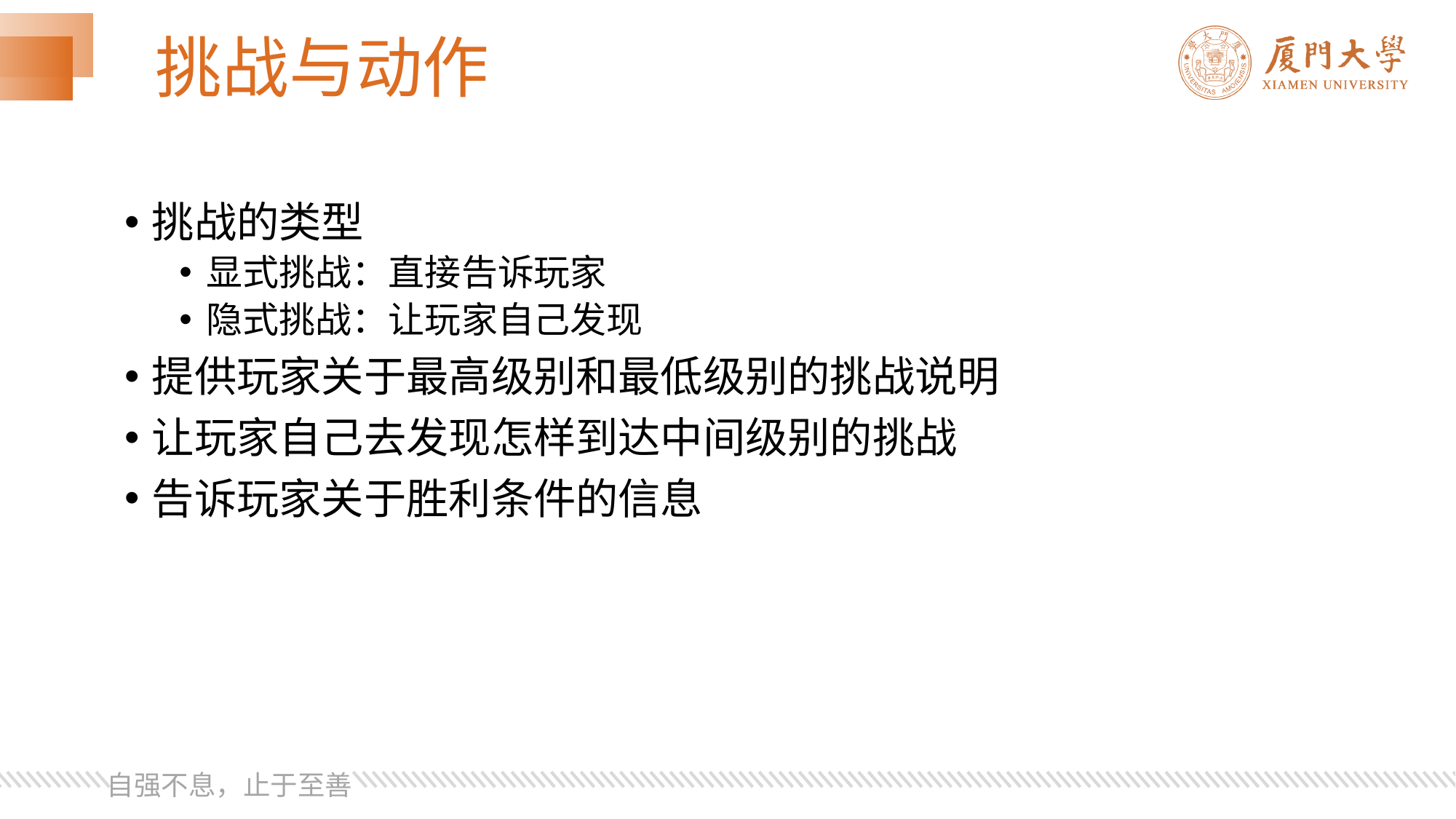

# 挑战与动作
挑战的类型
显式挑战：直接告诉玩家
隐式挑战：让玩家自己发现
提供玩家关于最高级别和最低级别的挑战说明
让玩家自己去发现怎样到达中间级别的挑战
告诉玩家关于胜利条件的信息